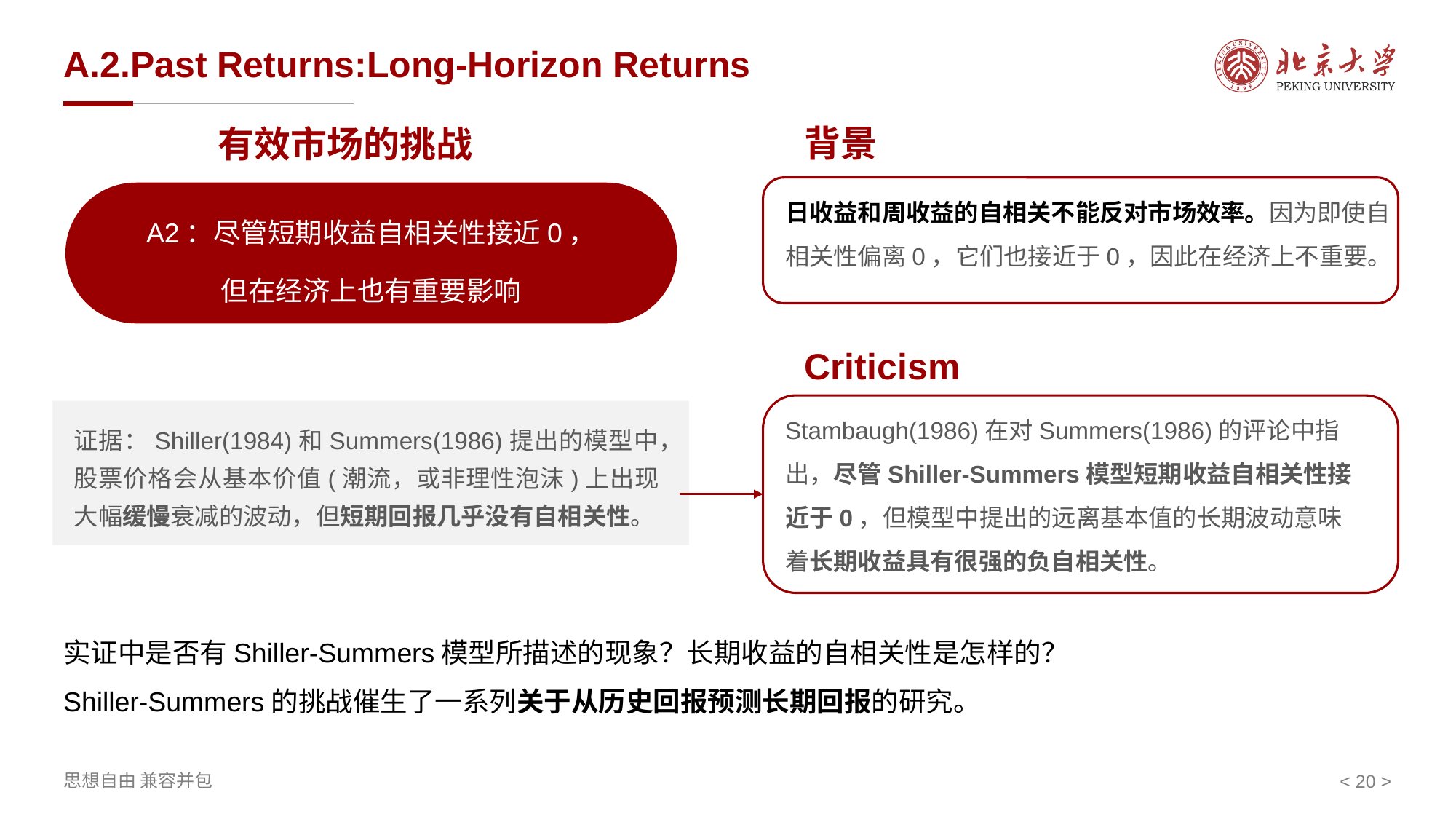

# A.2.Past Returns:Long-Horizon Returns
背景
有效市场的挑战

日收益和周收益的自相关不能反对市场效率。因为即使自相关性偏离0，它们也接近于0，因此在经济上不重要。
A2：尽管短期收益自相关性接近0，
但在经济上也有重要影响
Criticism

Stambaugh(1986)在对Summers(1986)的评论中指出，尽管Shiller-Summers模型短期收益自相关性接近于0，但模型中提出的远离基本值的长期波动意味着长期收益具有很强的负自相关性。
证据：Shiller(1984)和Summers(1986)提出的模型中，股票价格会从基本价值(潮流，或非理性泡沫)上出现大幅缓慢衰减的波动，但短期回报几乎没有自相关性。
实证中是否有Shiller-Summers模型所描述的现象？长期收益的自相关性是怎样的？
Shiller-Summers的挑战催生了一系列关于从历史回报预测长期回报的研究。
< 20 >